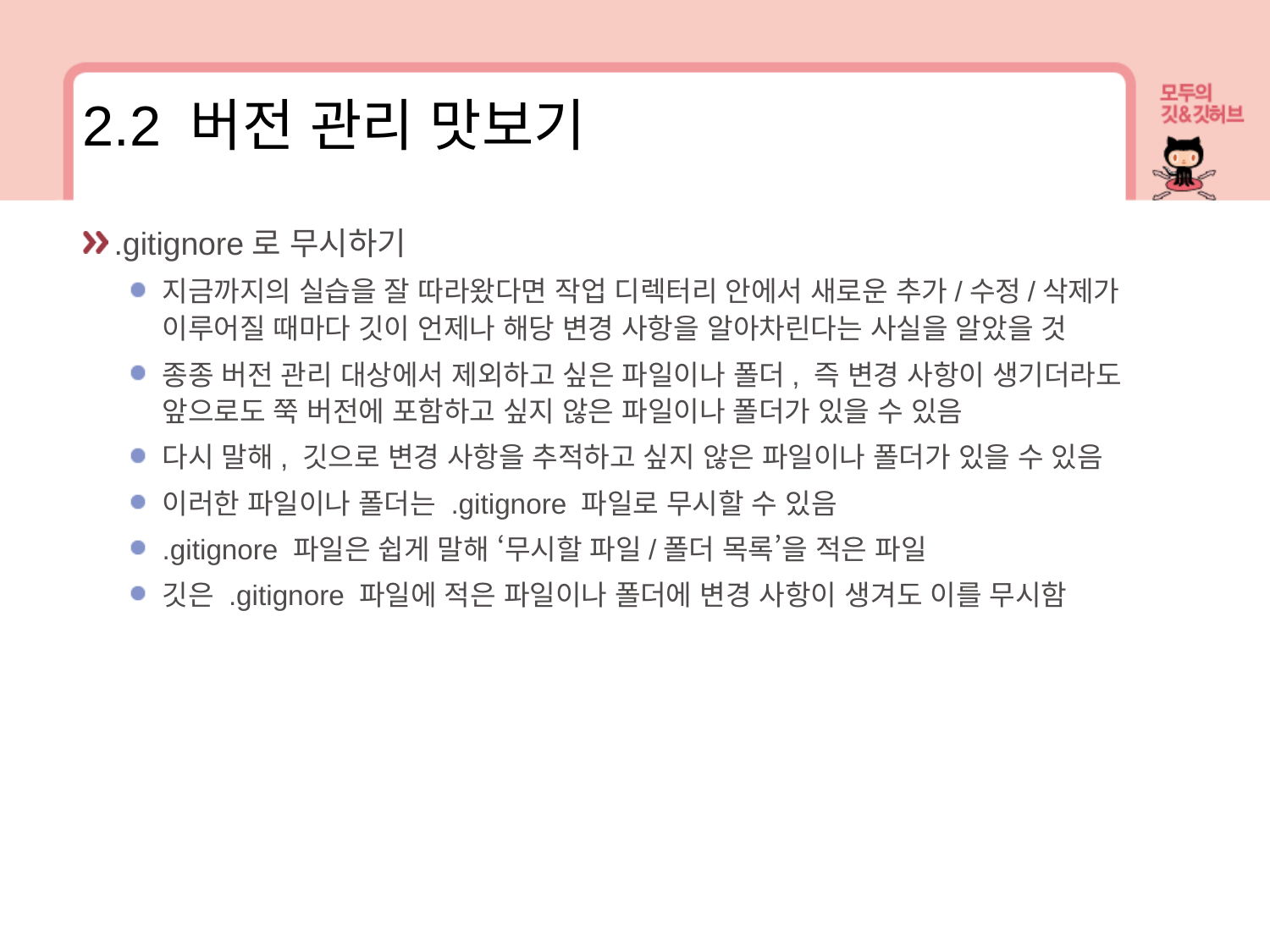

2.2 버전 관리 맛보기
.gitignore로 무시하기
지금까지의 실습을 잘 따라왔다면 작업 디렉터리 안에서 새로운 추가/수정/삭제가 이루어질 때마다 깃이 언제나 해당 변경 사항을 알아차린다는 사실을 알았을 것
종종 버전 관리 대상에서 제외하고 싶은 파일이나 폴더, 즉 변경 사항이 생기더라도 앞으로도 쭉 버전에 포함하고 싶지 않은 파일이나 폴더가 있을 수 있음
다시 말해, 깃으로 변경 사항을 추적하고 싶지 않은 파일이나 폴더가 있을 수 있음
이러한 파일이나 폴더는 .gitignore 파일로 무시할 수 있음
.gitignore 파일은 쉽게 말해 ‘무시할 파일/폴더 목록’을 적은 파일
깃은 .gitignore 파일에 적은 파일이나 폴더에 변경 사항이 생겨도 이를 무시함